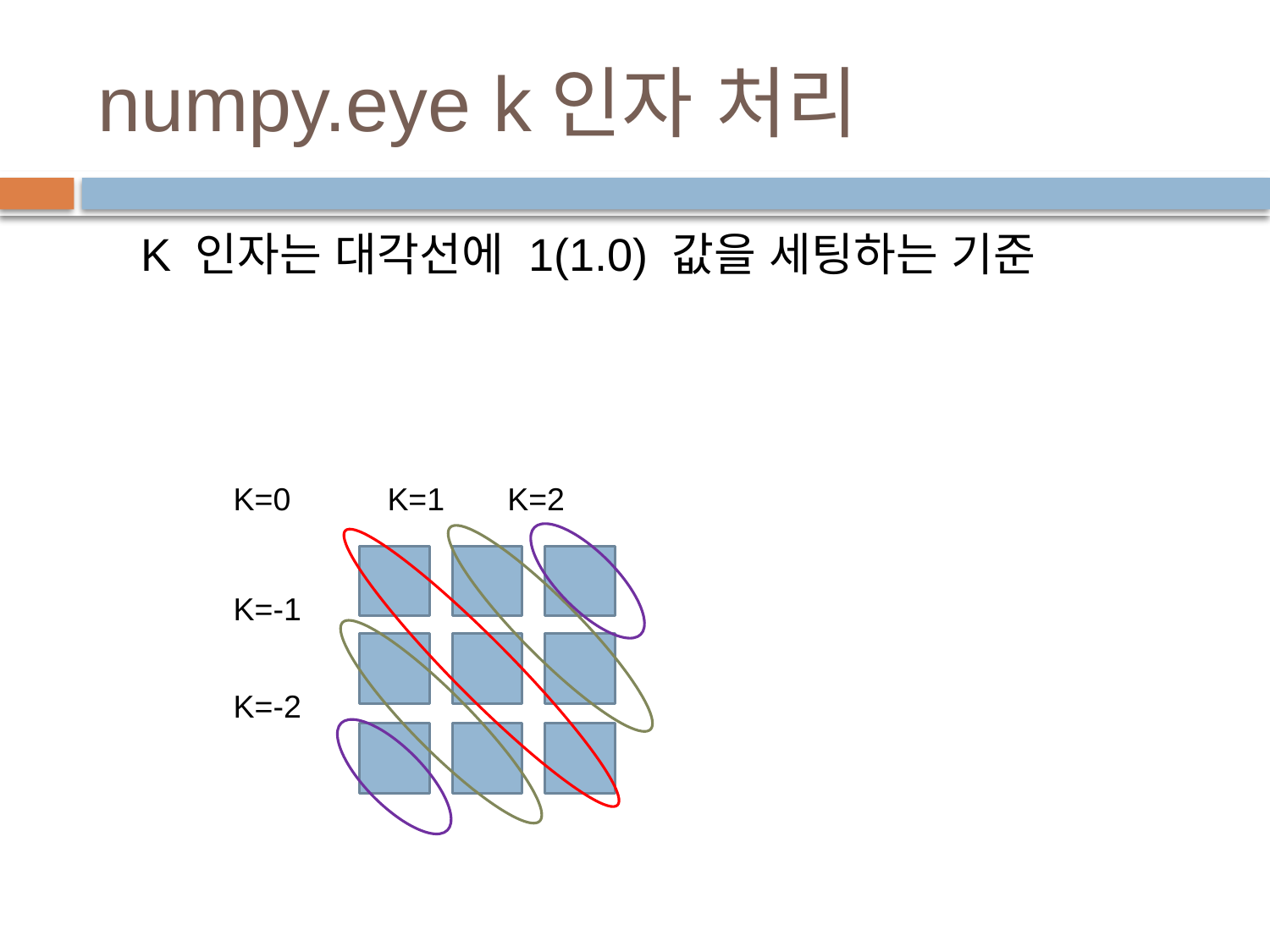

# numpy.eye k인자 처리
K 인자는 대각선에 1(1.0) 값을 세팅하는 기준

K=0
K=1
K=2

K=-1

K=-2